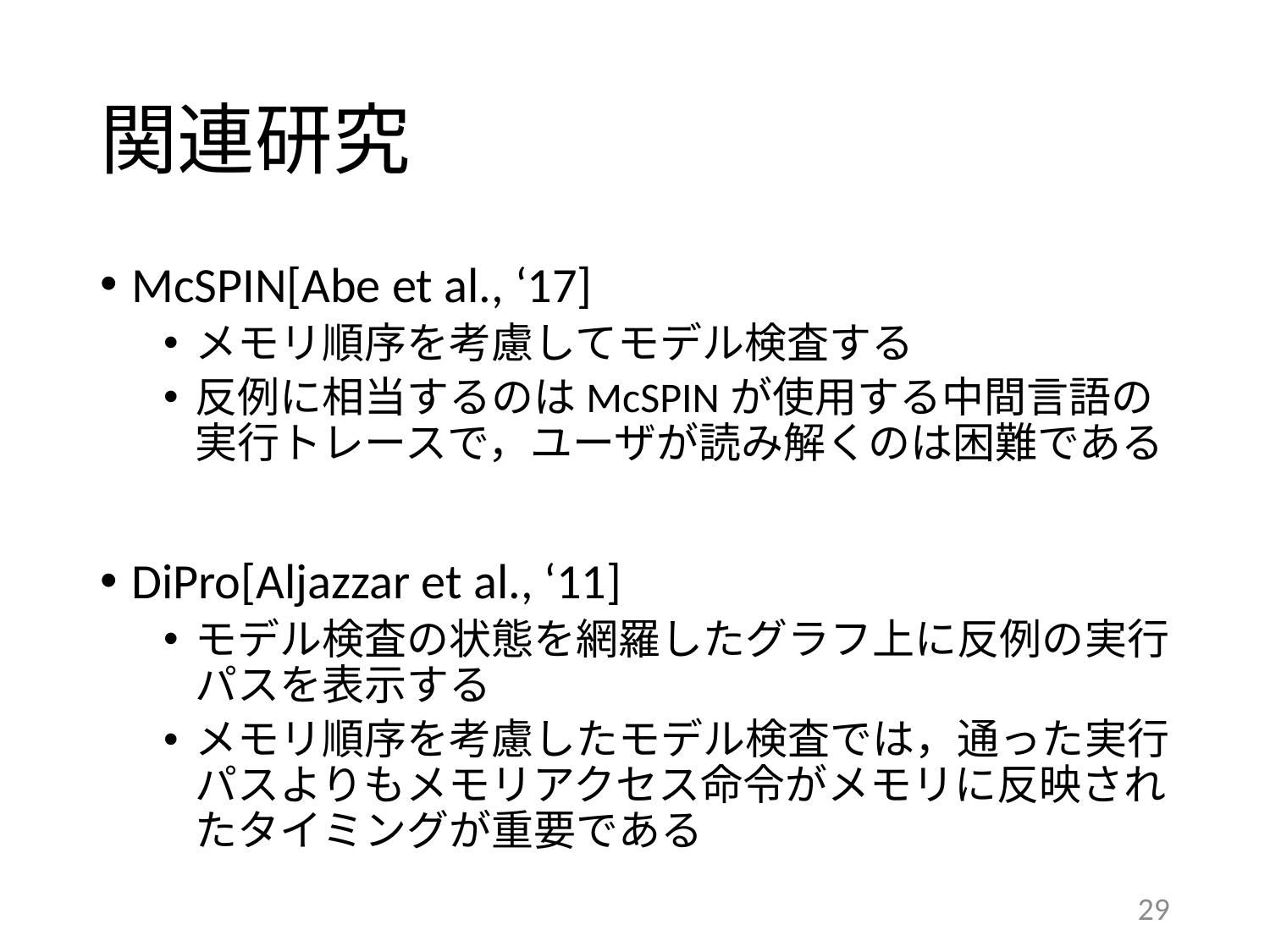

# 関連研究
McSPIN[Abe et al., ‘17]
メモリ順序を考慮してモデル検査する
反例に相当するのはMcSPINが使用する中間言語の実行トレースで，ユーザが読み解くのは困難である

DiPro[Aljazzar et al., ‘11]
モデル検査の状態を網羅したグラフ上に反例の実行パスを表示する
メモリ順序を考慮したモデル検査では，通った実行パスよりもメモリアクセス命令がメモリに反映されたタイミングが重要である
29